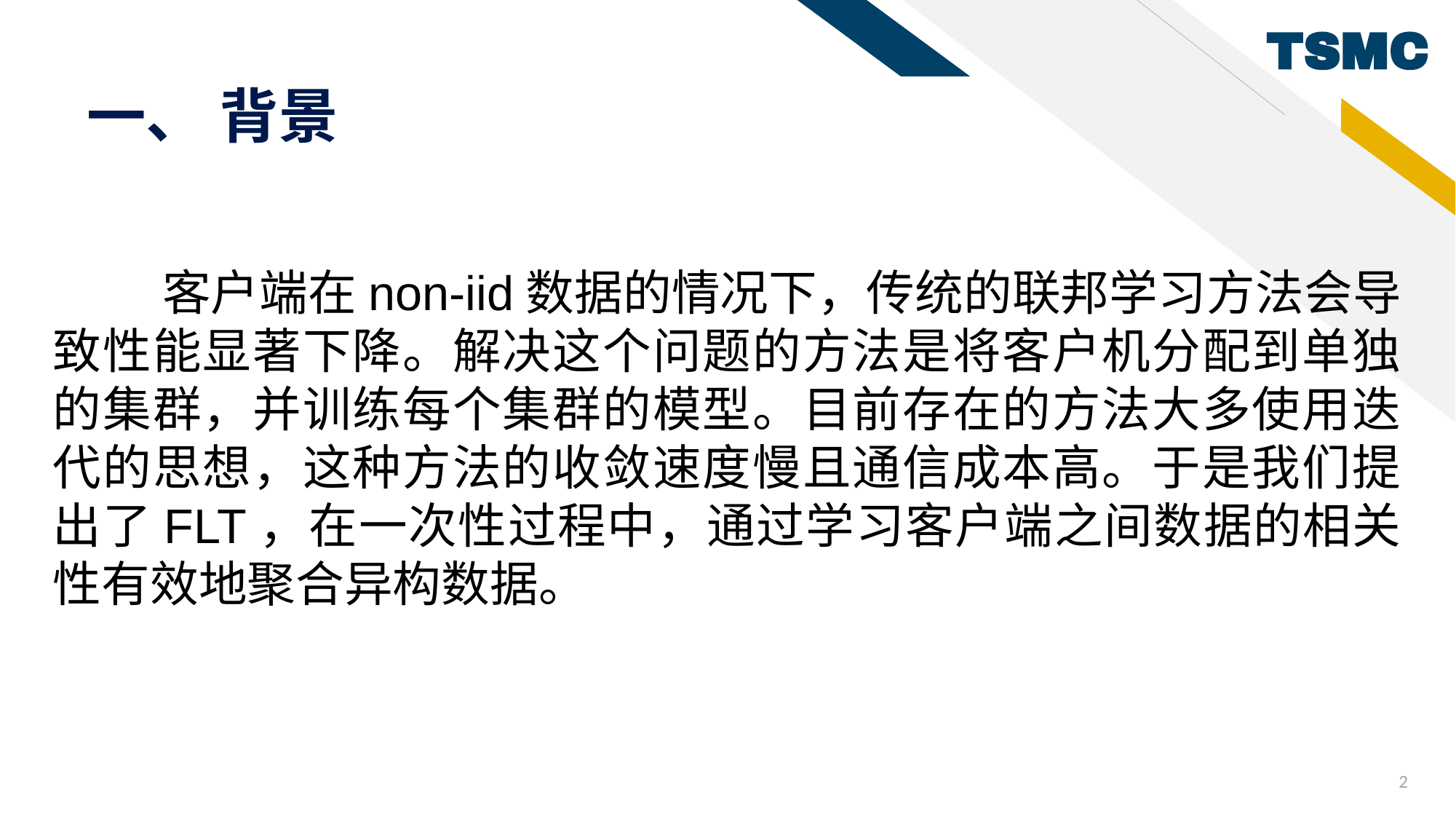

# 一、 背景
	客户端在non-iid数据的情况下，传统的联邦学习方法会导致性能显著下降。解决这个问题的方法是将客户机分配到单独的集群，并训练每个集群的模型。目前存在的方法大多使用迭代的思想，这种方法的收敛速度慢且通信成本高。于是我们提出了FLT，在一次性过程中，通过学习客户端之间数据的相关性有效地聚合异构数据。
2